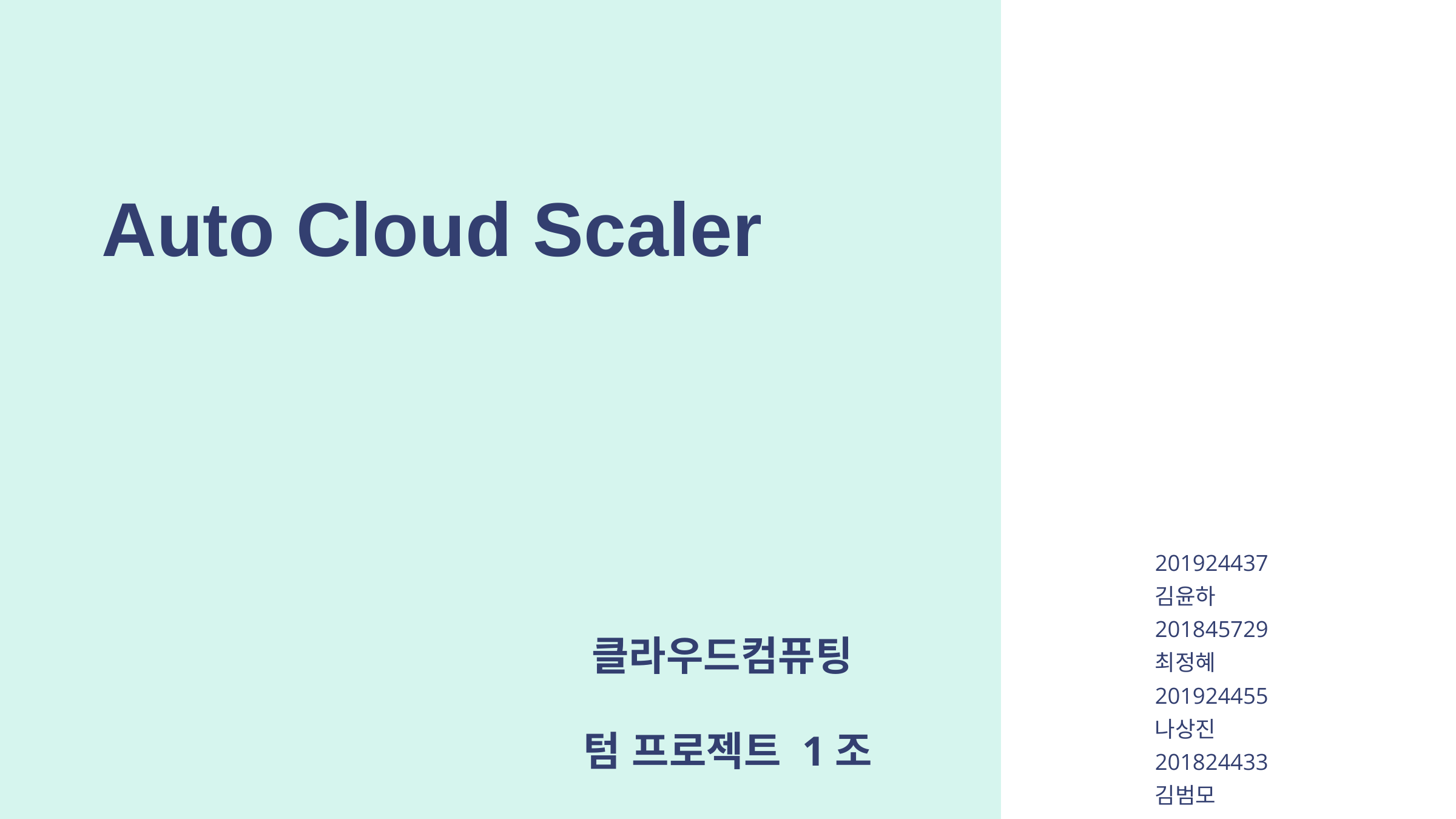

Auto Cloud Scaler
201924437	김윤하
201845729	최정혜
201924455	나상진
201824433	김범모

클라우드컴퓨팅
텀 프로젝트 1조